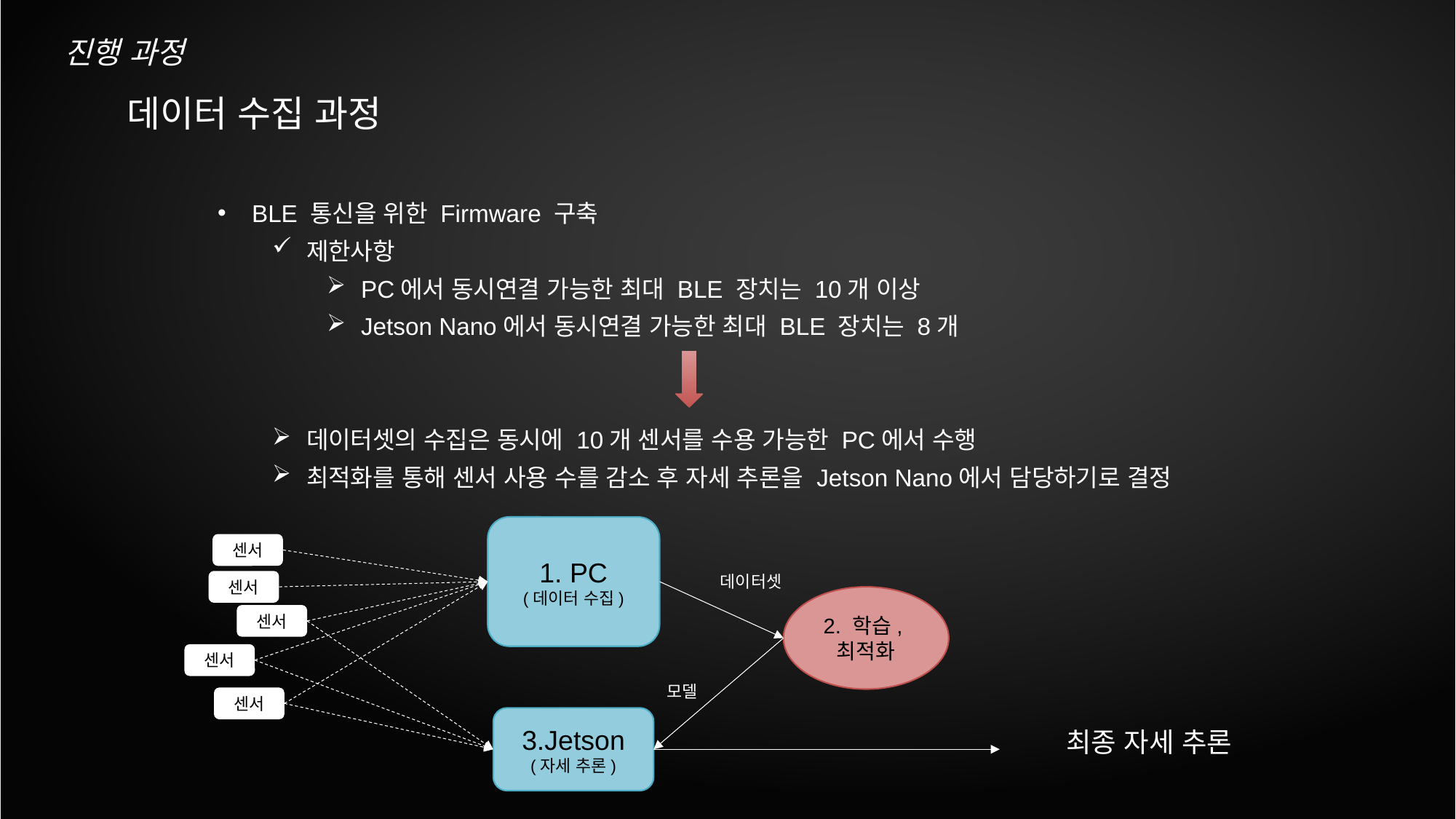

진행 과정
데이터 수집 과정
BLE 통신을 위한 Firmware 구축
제한사항
PC에서 동시연결 가능한 최대 BLE 장치는 10개 이상
Jetson Nano에서 동시연결 가능한 최대 BLE 장치는 8개

데이터셋의 수집은 동시에 10개 센서를 수용 가능한 PC에서 수행
최적화를 통해 센서 사용 수를 감소 후 자세 추론을 Jetson Nano에서 담당하기로 결정

1. PC
(데이터 수집)
센서
데이터셋
센서
2. 학습,  최적화

센서
센서
모델
센서
3.Jetson
(자세 추론)
최종 자세 추론